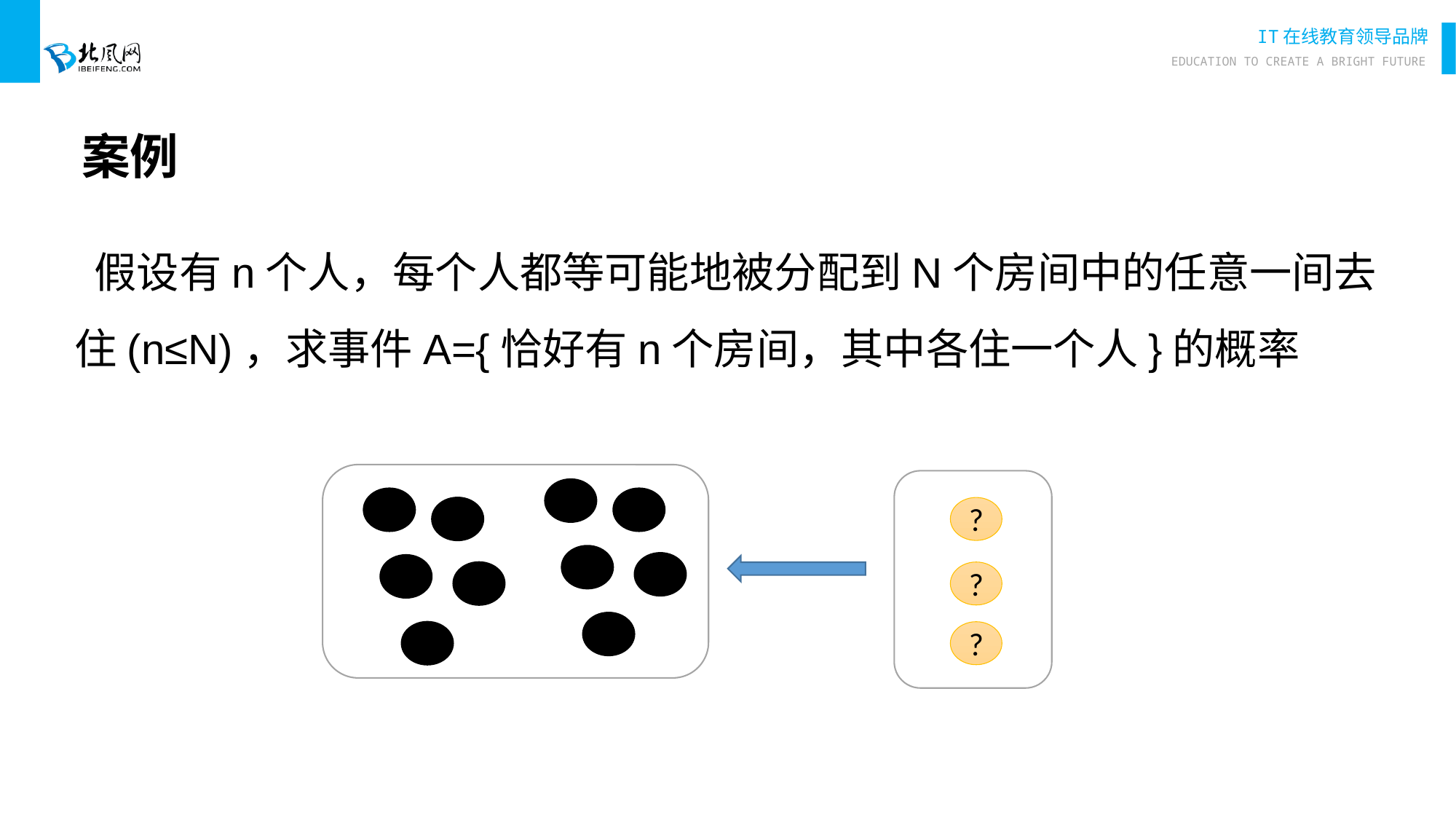

# 案例
 假设有n个人，每个人都等可能地被分配到N个房间中的任意一间去住(n≤N)，求事件A={恰好有n个房间，其中各住一个人}的概率

?

?

?